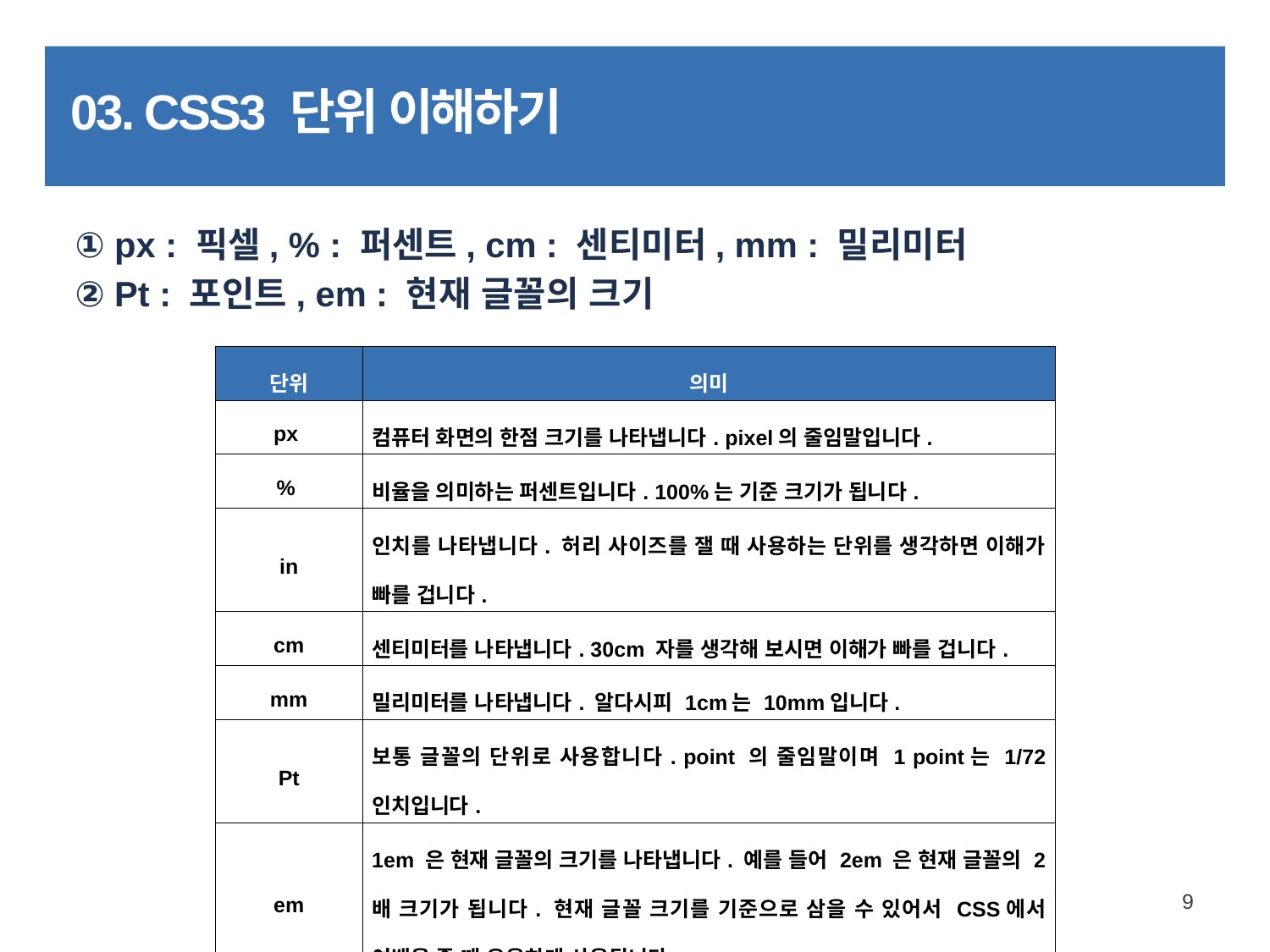

# 03. CSS3 단위 이해하기
① px : 픽셀, % : 퍼센트, cm : 센티미터, mm : 밀리미터
② Pt : 포인트, em : 현재 글꼴의 크기
| 단위 | 의미 |
| --- | --- |
| px | 컴퓨터 화면의 한점 크기를 나타냅니다. pixel의 줄임말입니다. |
| % | 비율을 의미하는 퍼센트입니다. 100%는 기준 크기가 됩니다. |
| in | 인치를 나타냅니다. 허리 사이즈를 잴 때 사용하는 단위를 생각하면 이해가 빠를 겁니다. |
| cm | 센티미터를 나타냅니다. 30cm 자를 생각해 보시면 이해가 빠를 겁니다. |
| mm | 밀리미터를 나타냅니다. 알다시피 1cm는 10mm입니다. |
| Pt | 보통 글꼴의 단위로 사용합니다. point 의 줄임말이며 1 point는 1/72 인치입니다. |
| em | 1em 은 현재 글꼴의 크기를 나타냅니다. 예를 들어 2em 은 현재 글꼴의 2배 크기가 됩니다. 현재 글꼴 크기를 기준으로 삼을 수 있어서 CSS에서 여백을 줄 때 유용하게 사용됩니다. |
9